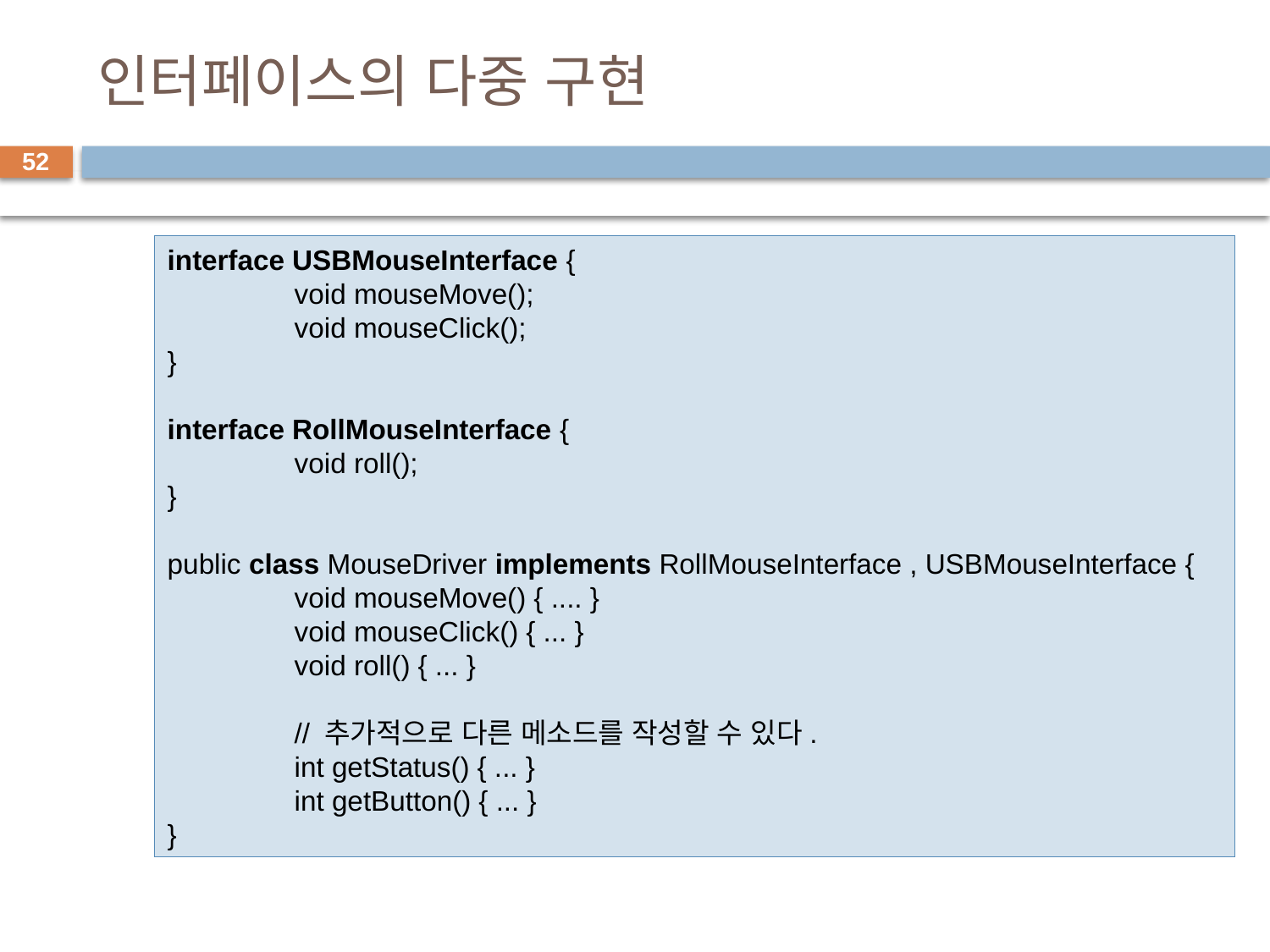

# 인터페이스의 다중 구현
52
interface USBMouseInterface {
	void mouseMove();
	void mouseClick();
}

interface RollMouseInterface {
	void roll();
}

public class MouseDriver implements RollMouseInterface , USBMouseInterface {
	void mouseMove() { .... }
	void mouseClick() { ... }
	void roll() { ... }

	// 추가적으로 다른 메소드를 작성할 수 있다.
	int getStatus() { ... }
	int getButton() { ... }
}